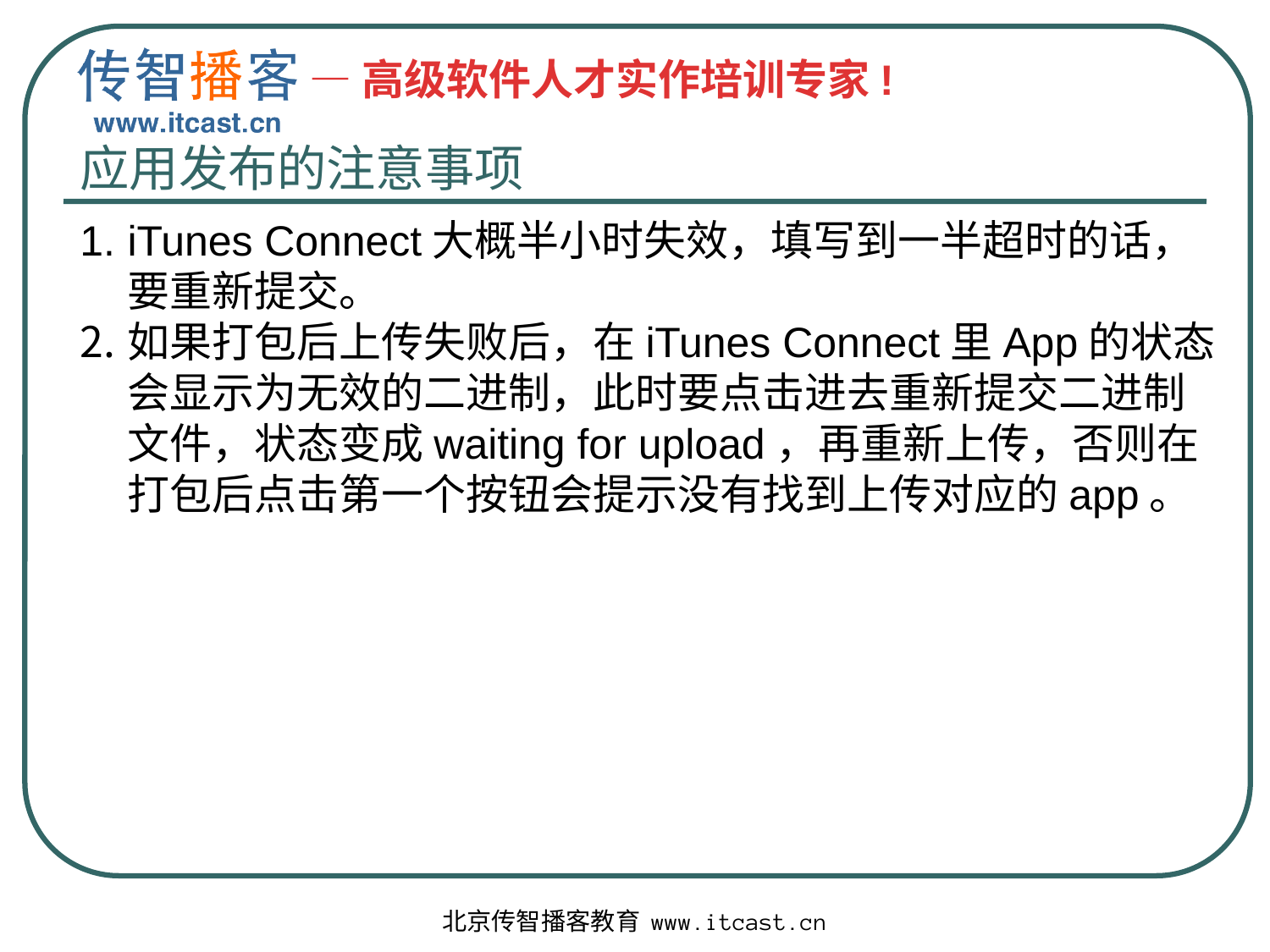

# 应用发布的注意事项
iTunes Connect大概半小时失效，填写到一半超时的话，要重新提交。
如果打包后上传失败后，在iTunes Connect里App的状态会显示为无效的二进制，此时要点击进去重新提交二进制文件，状态变成waiting for upload，再重新上传，否则在打包后点击第一个按钮会提示没有找到上传对应的app。